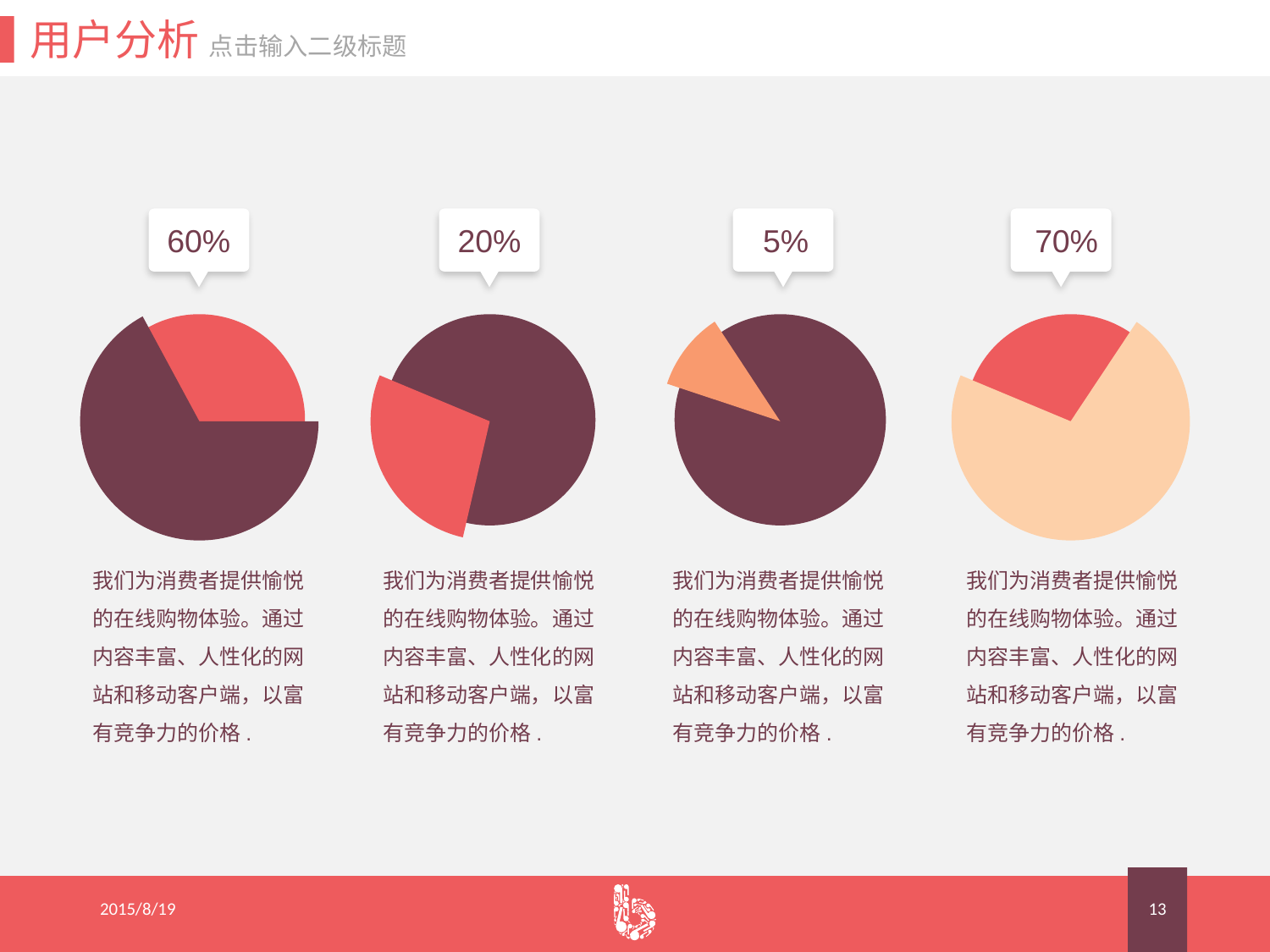

用户分析 点击输入二级标题

60%

20%

5%

70%

我们为消费者提供愉悦的在线购物体验。通过内容丰富、人性化的网站和移动客户端，以富有竞争力的价格.
我们为消费者提供愉悦的在线购物体验。通过内容丰富、人性化的网站和移动客户端，以富有竞争力的价格.
我们为消费者提供愉悦的在线购物体验。通过内容丰富、人性化的网站和移动客户端，以富有竞争力的价格.
我们为消费者提供愉悦的在线购物体验。通过内容丰富、人性化的网站和移动客户端，以富有竞争力的价格.
2015/8/19
13